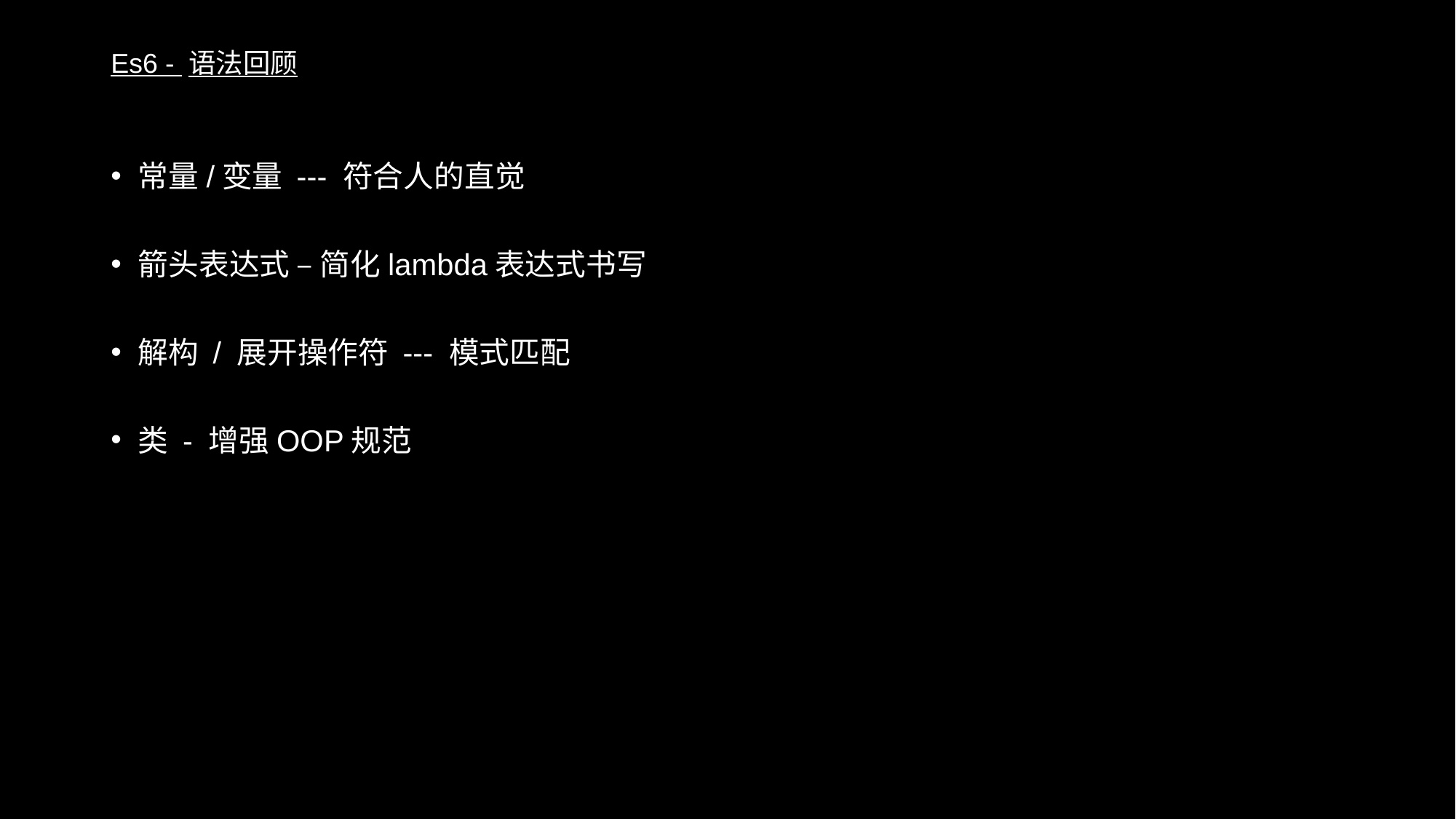

# Es6 - 语法回顾
常量/变量 --- 符合人的直觉
箭头表达式 – 简化lambda表达式书写
解构 / 展开操作符 --- 模式匹配
类 - 增强OOP规范